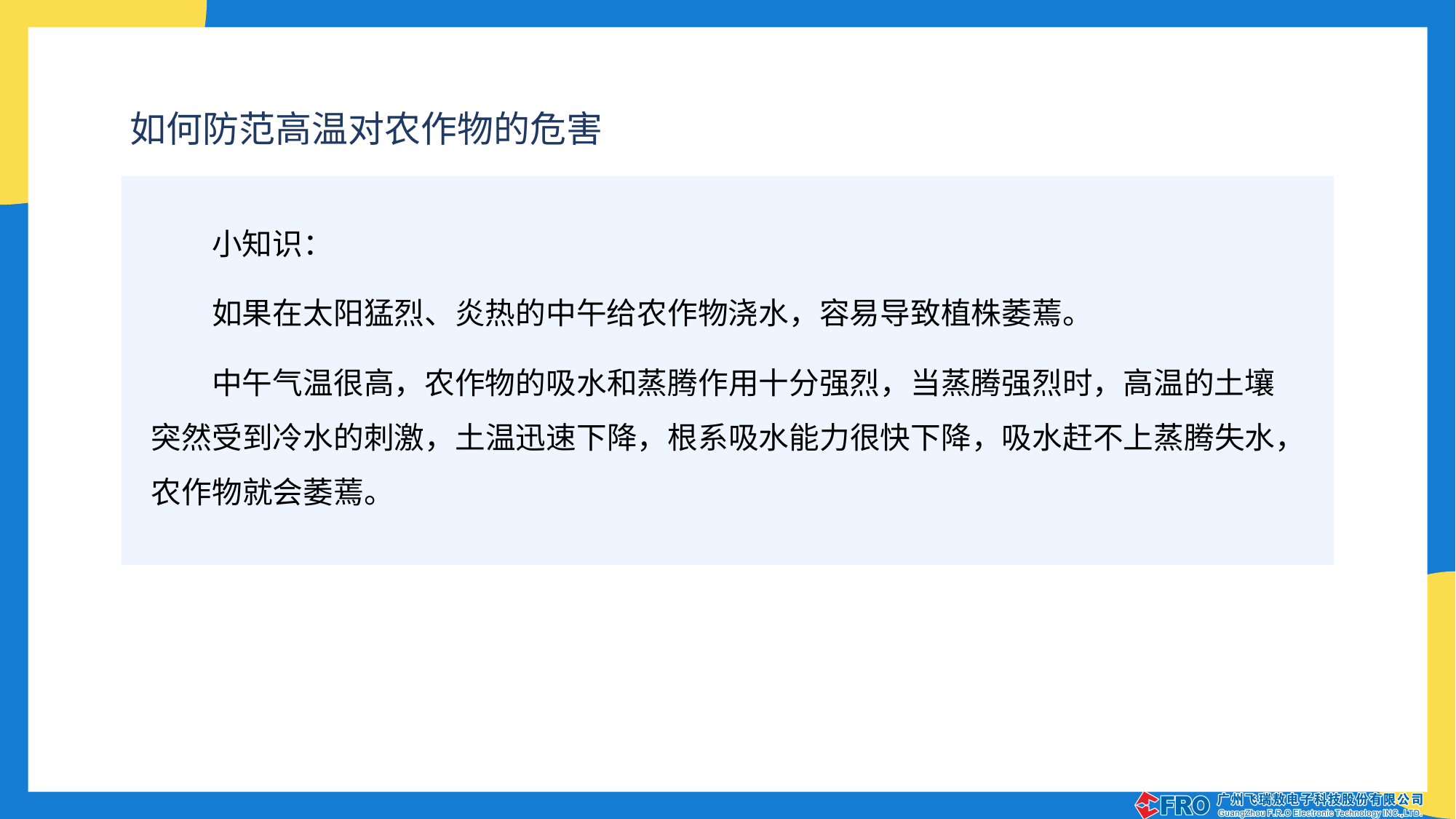

如何防范高温对农作物的危害
小知识：
如果在太阳猛烈、炎热的中午给农作物浇水，容易导致植株萎蔫。
中午气温很高，农作物的吸水和蒸腾作用十分强烈，当蒸腾强烈时，高温的土壤突然受到冷水的刺激，土温迅速下降，根系吸水能力很快下降，吸水赶不上蒸腾失水，农作物就会萎蔫。